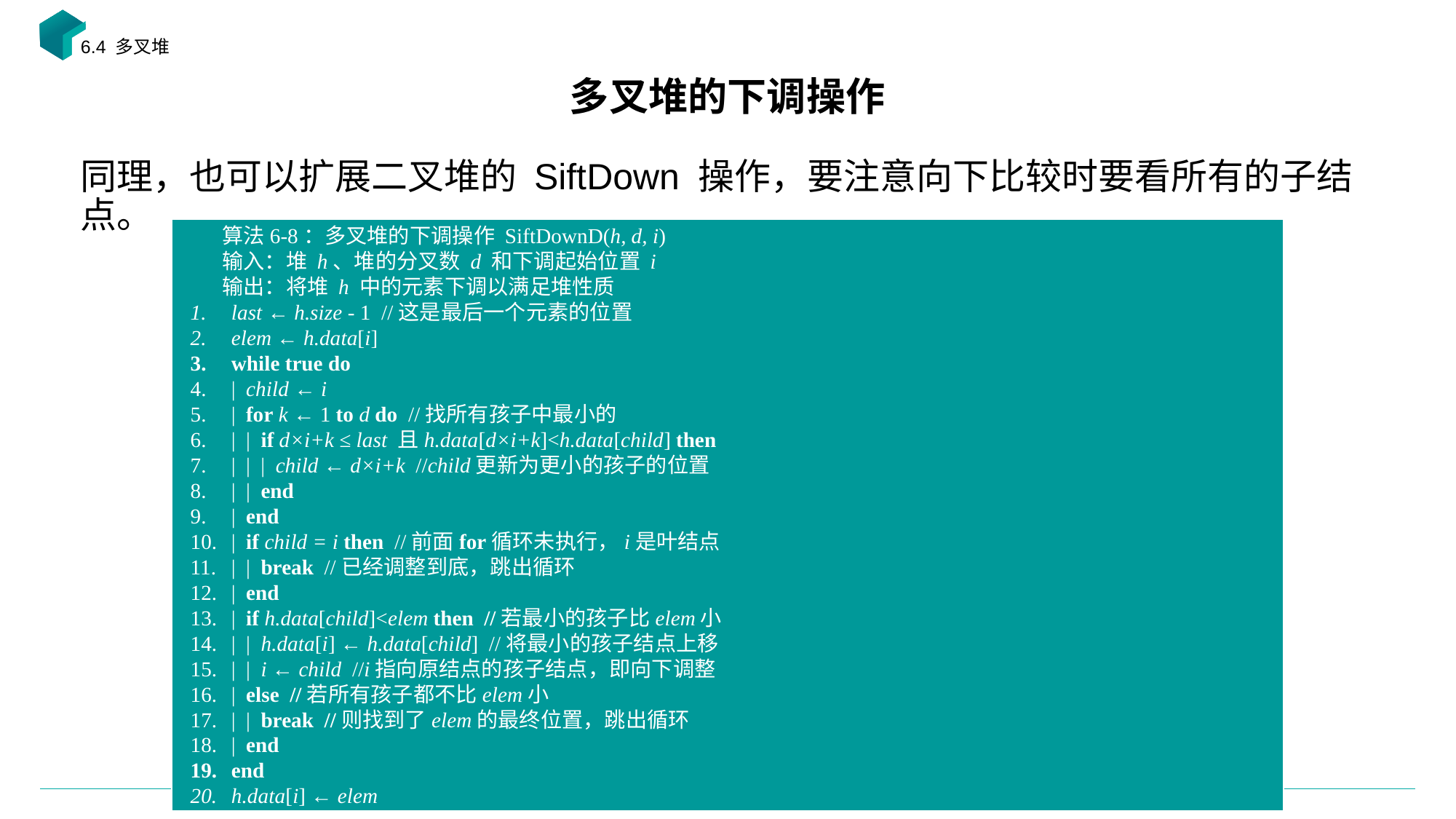

6.4 多叉堆

# 多叉堆的下调操作
同理，也可以扩展二叉堆的 SiftDown 操作，要注意向下比较时要看所有的子结点。
算法6-8：多叉堆的下调操作 SiftDownD(h, d, i)
输入：堆 h、堆的分叉数 d 和下调起始位置 i
输出：将堆 h 中的元素下调以满足堆性质
last ← h.size - 1  //这是最后一个元素的位置
elem ← h.data[i]
while true do
|  child ← i
|  for k ← 1 to d do  //找所有孩子中最小的
|  |  if d×i+k ≤ last 且h.data[d×i+k]<h.data[child] then
|  |  |  child ← d×i+k  //child更新为更小的孩子的位置
|  |  end
|  end
|  if child = i then  //前面for循环未执行，i是叶结点
|  |  break  //已经调整到底，跳出循环
|  end
|  if h.data[child]<elem then  //若最小的孩子比elem小
|  |  h.data[i] ← h.data[child]  //将最小的孩子结点上移
|  |  i ← child  //i指向原结点的孩子结点，即向下调整
|  else  //若所有孩子都不比elem小
|  |  break  //则找到了elem的最终位置，跳出循环
|  end
end
h.data[i] ← elem